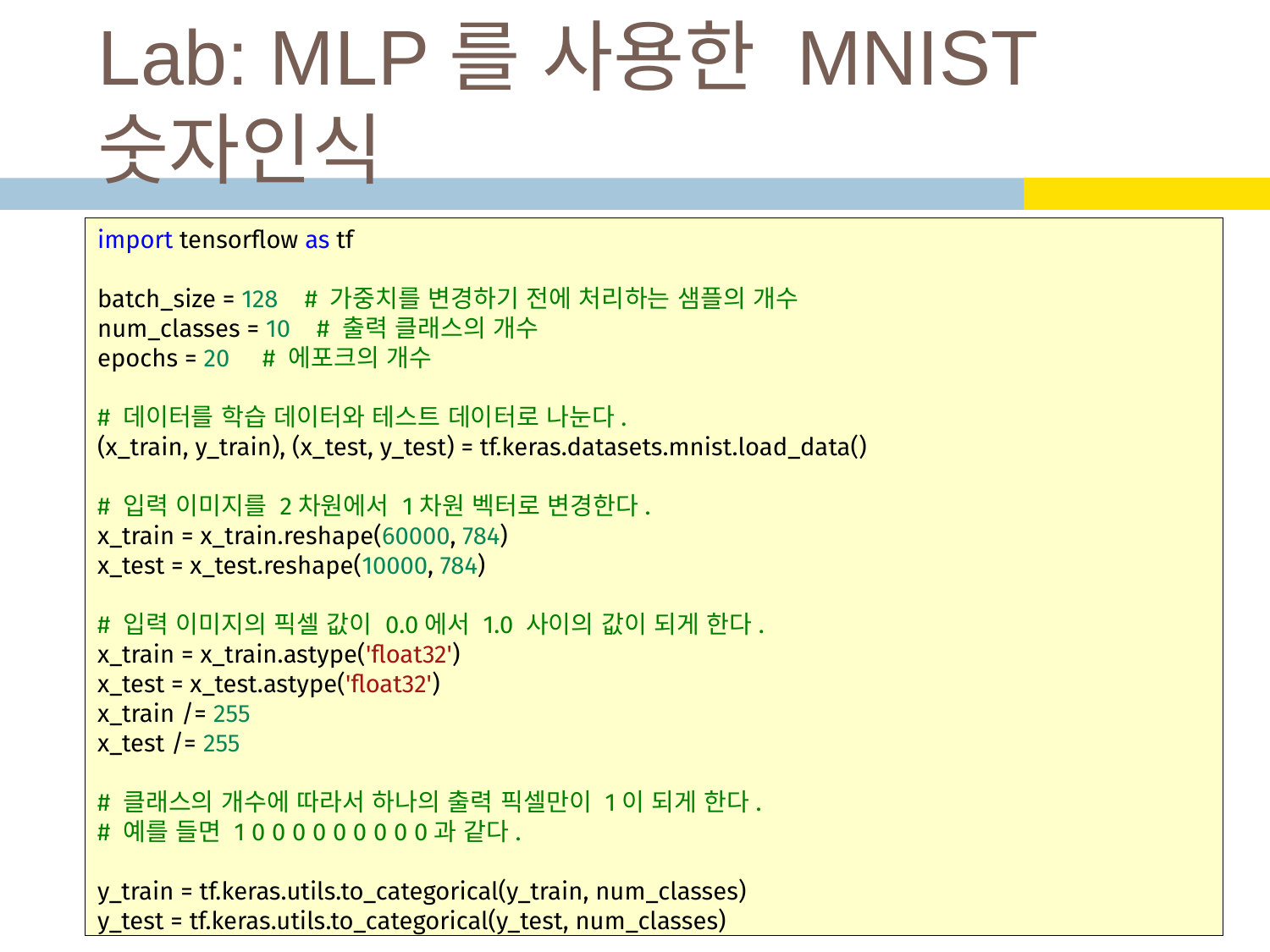

# Lab: MLP를 사용한 MNIST 숫자인식
import tensorflow as tf
batch_size = 128    # 가중치를 변경하기 전에 처리하는 샘플의 개수
num_classes = 10    # 출력 클래스의 개수
epochs = 20     # 에포크의 개수
# 데이터를 학습 데이터와 테스트 데이터로 나눈다.
(x_train, y_train), (x_test, y_test) = tf.keras.datasets.mnist.load_data()
# 입력 이미지를 2차원에서 1차원 벡터로 변경한다.
x_train = x_train.reshape(60000, 784)
x_test = x_test.reshape(10000, 784)
# 입력 이미지의 픽셀 값이 0.0에서 1.0 사이의 값이 되게 한다.
x_train = x_train.astype('float32')
x_test = x_test.astype('float32')
x_train /= 255
x_test /= 255

# 클래스의 개수에 따라서 하나의 출력 픽셀만이 1이 되게 한다.
# 예를 들면 1 0 0 0 0 0 0 0 0 0과 같다.
y_train = tf.keras.utils.to_categorical(y_train, num_classes)
y_test = tf.keras.utils.to_categorical(y_test, num_classes)